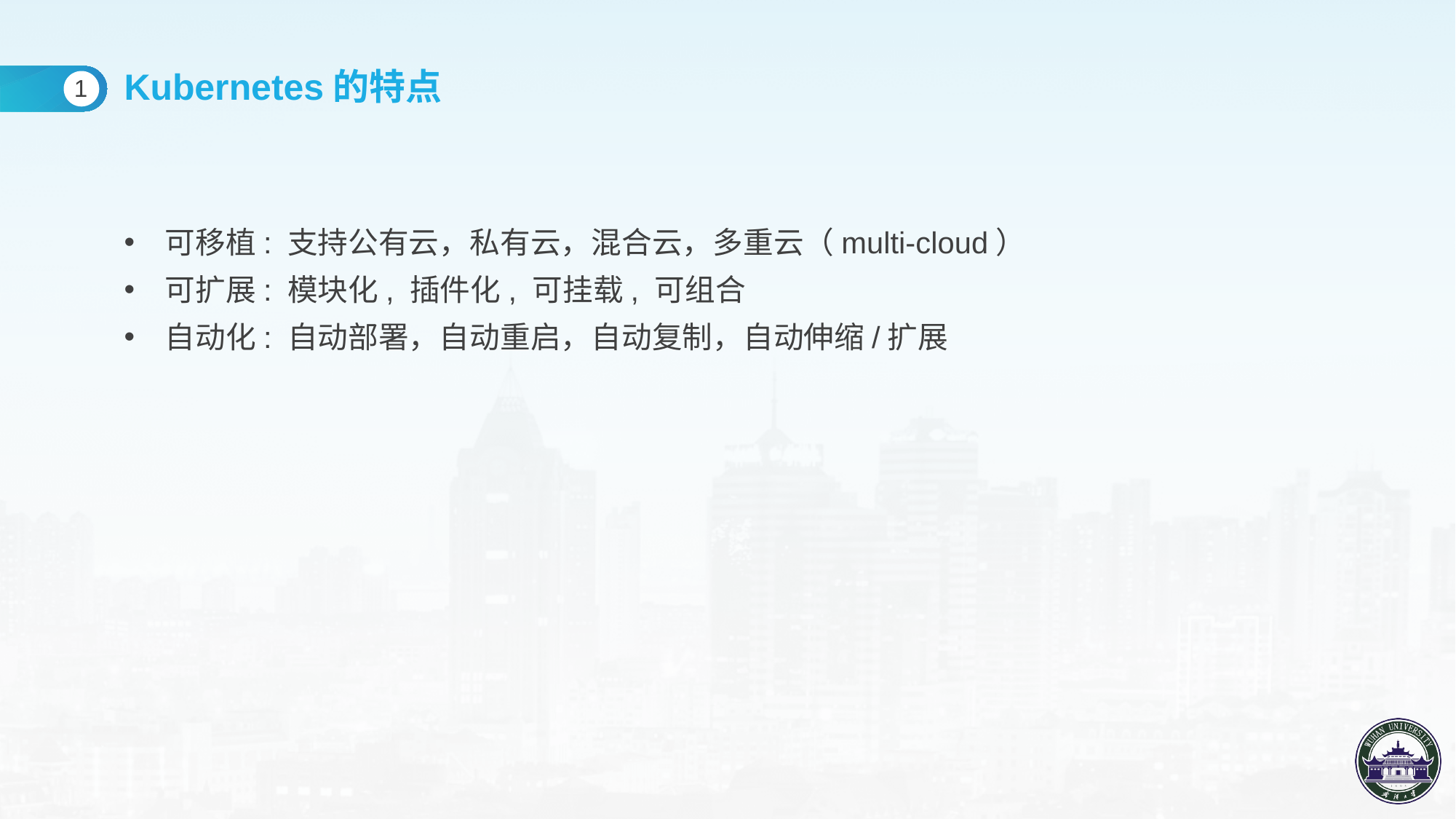

Kubernetes的特点
1
可移植: 支持公有云，私有云，混合云，多重云（multi-cloud）
可扩展: 模块化, 插件化, 可挂载, 可组合
自动化: 自动部署，自动重启，自动复制，自动伸缩/扩展